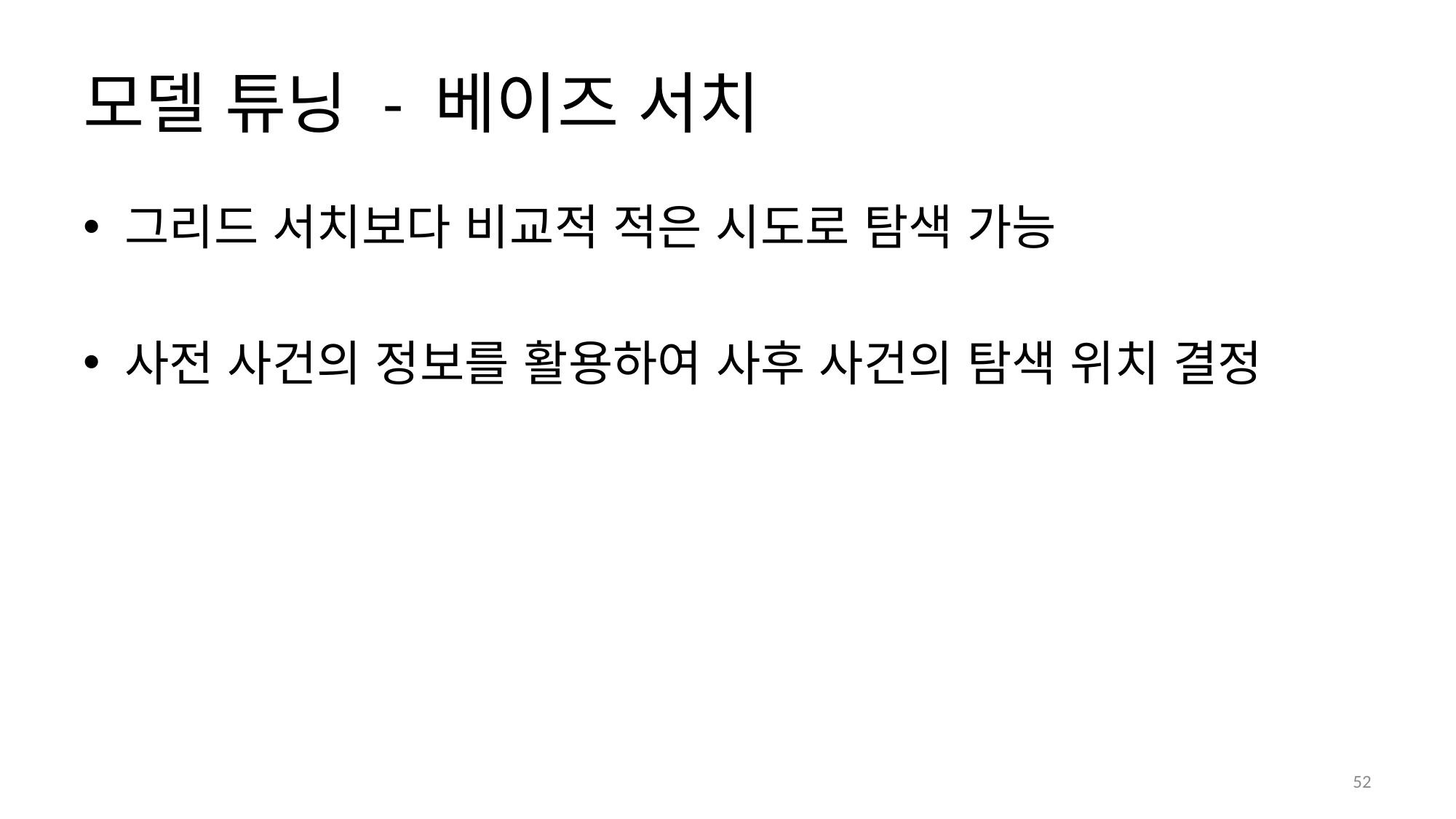

# 모델 튜닝 - 베이즈 서치
그리드 서치보다 비교적 적은 시도로 탐색 가능

사전 사건의 정보를 활용하여 사후 사건의 탐색 위치 결정

52